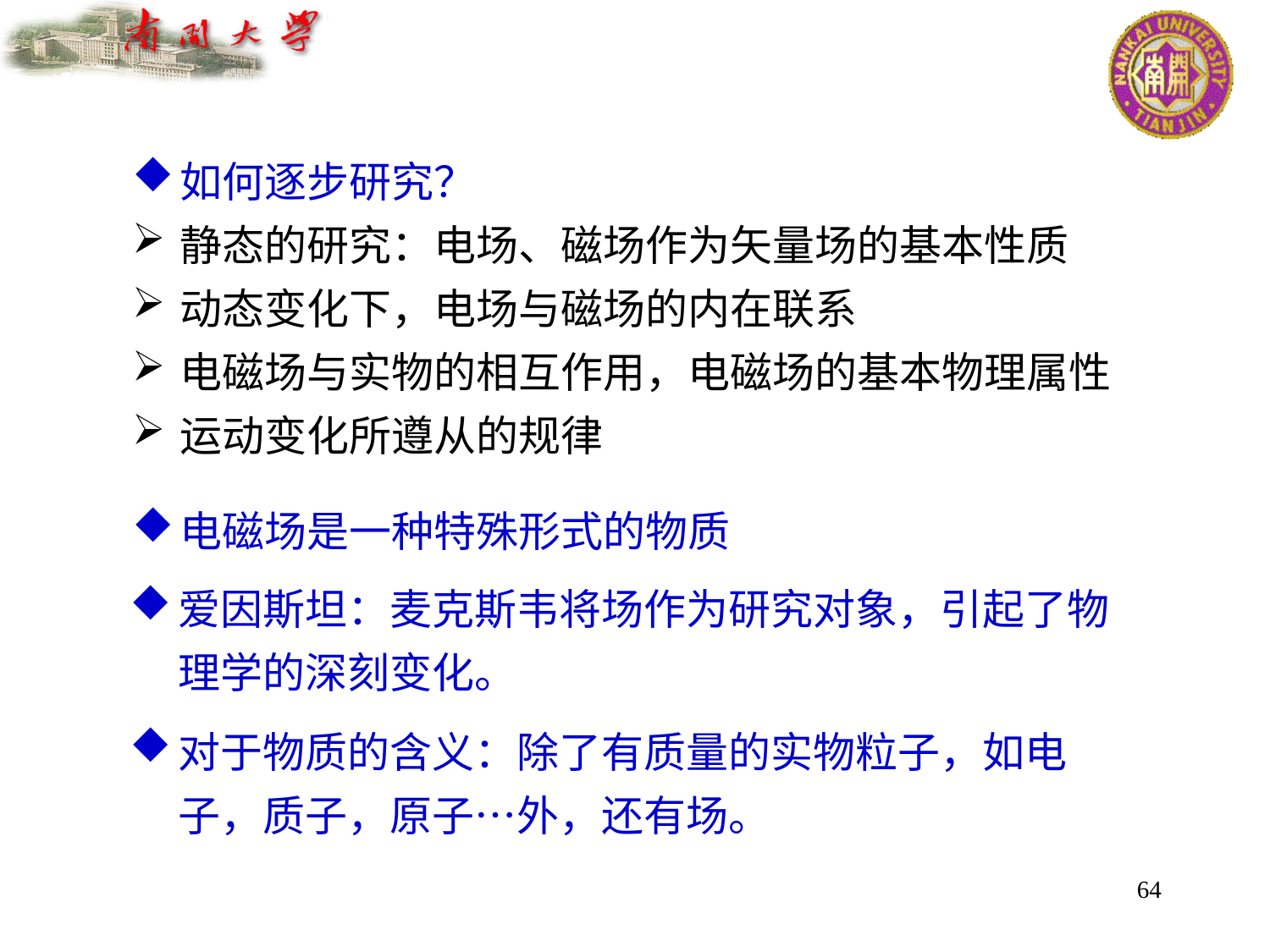

如何逐步研究？
静态的研究：电场、磁场作为矢量场的基本性质
动态变化下，电场与磁场的内在联系
电磁场与实物的相互作用，电磁场的基本物理属性
运动变化所遵从的规律
电磁场是一种特殊形式的物质
爱因斯坦：麦克斯韦将场作为研究对象，引起了物理学的深刻变化。
对于物质的含义：除了有质量的实物粒子，如电子，质子，原子…外，还有场。
64